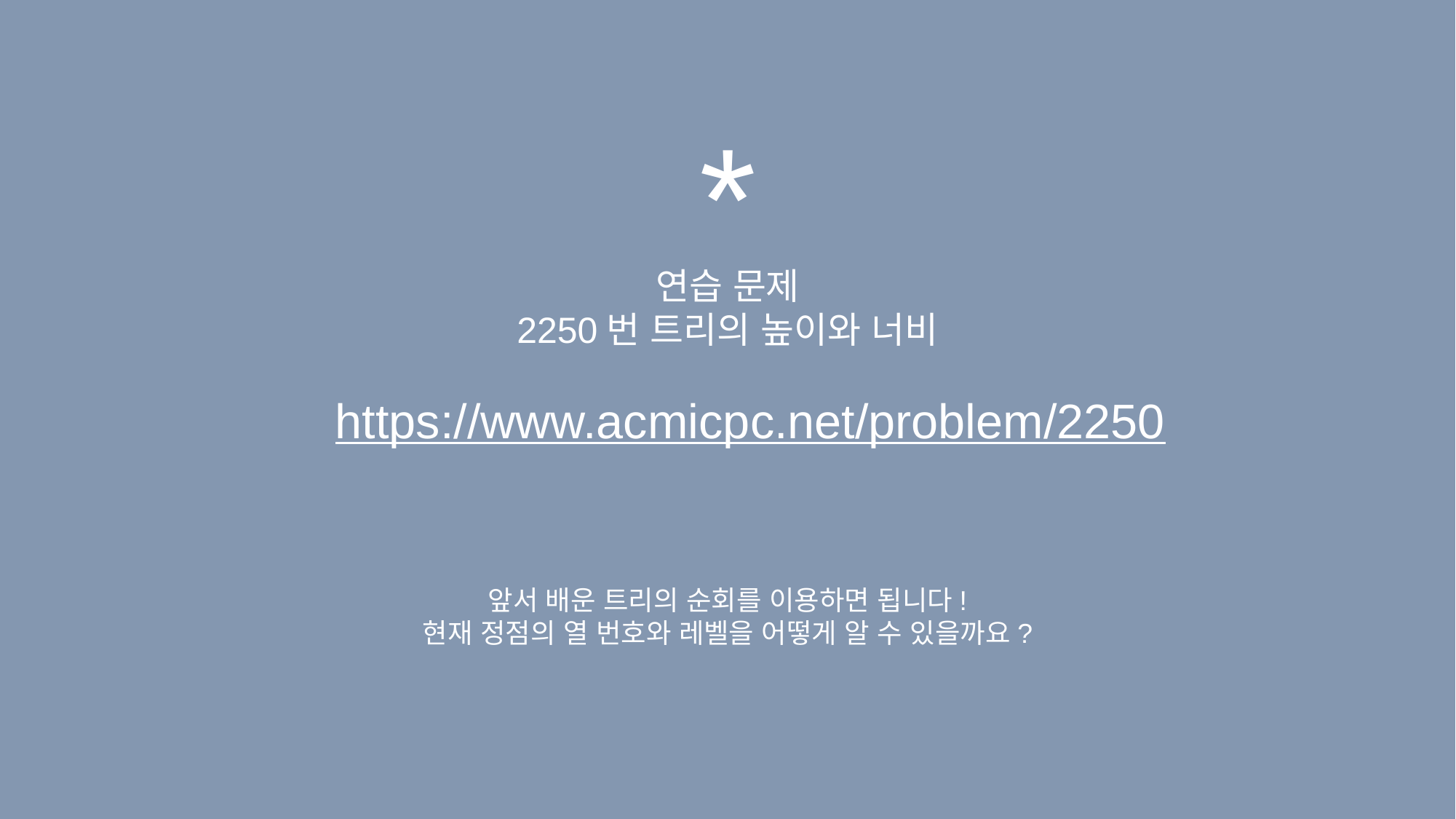

*
연습 문제
2250번 트리의 높이와 너비

https://www.acmicpc.net/problem/2250

앞서 배운 트리의 순회를 이용하면 됩니다!
현재 정점의 열 번호와 레벨을 어떻게 알 수 있을까요?